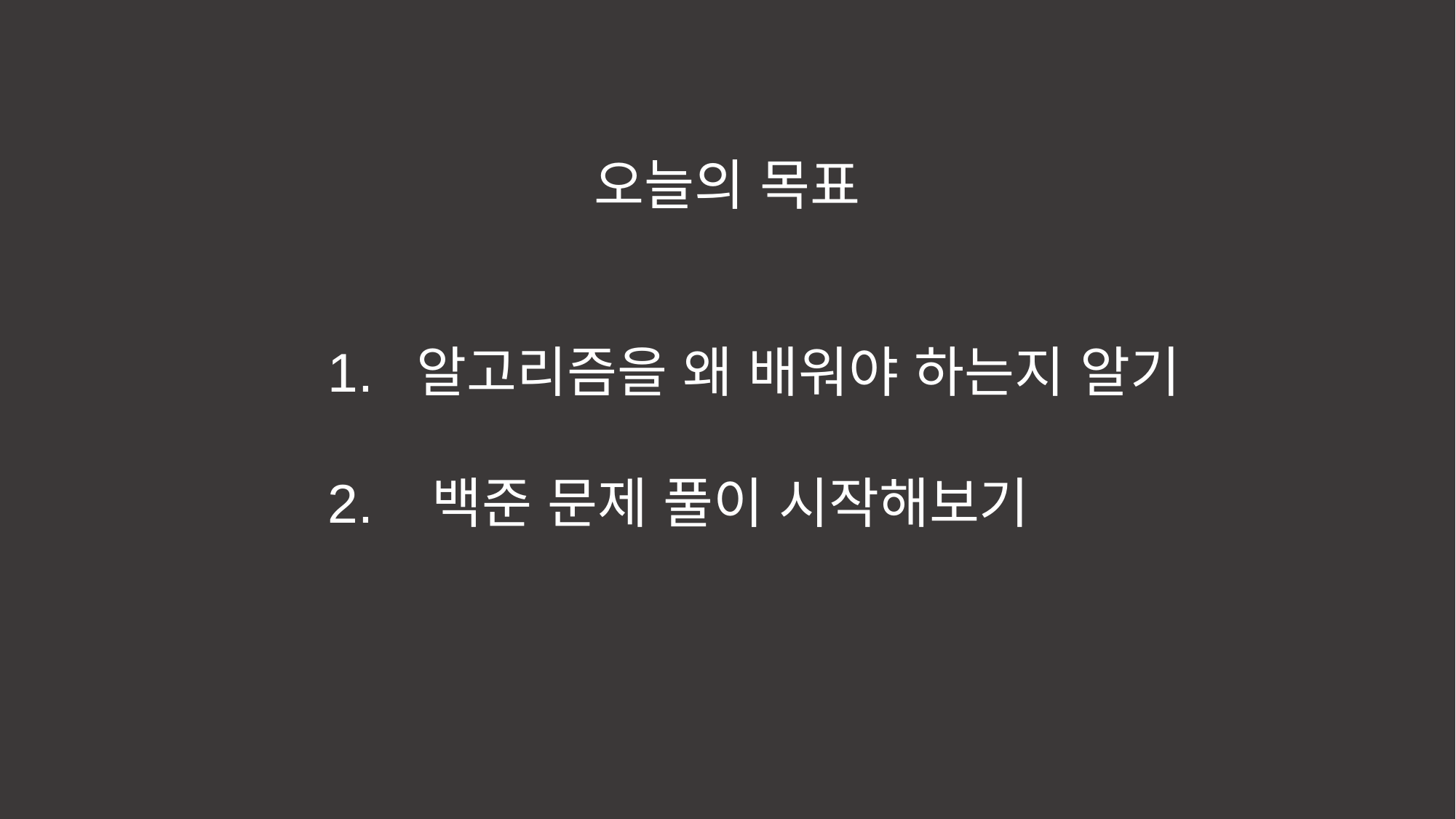

오늘의 목표
알고리즘을 왜 배워야 하는지 알기

2.   백준 문제 풀이 시작해보기